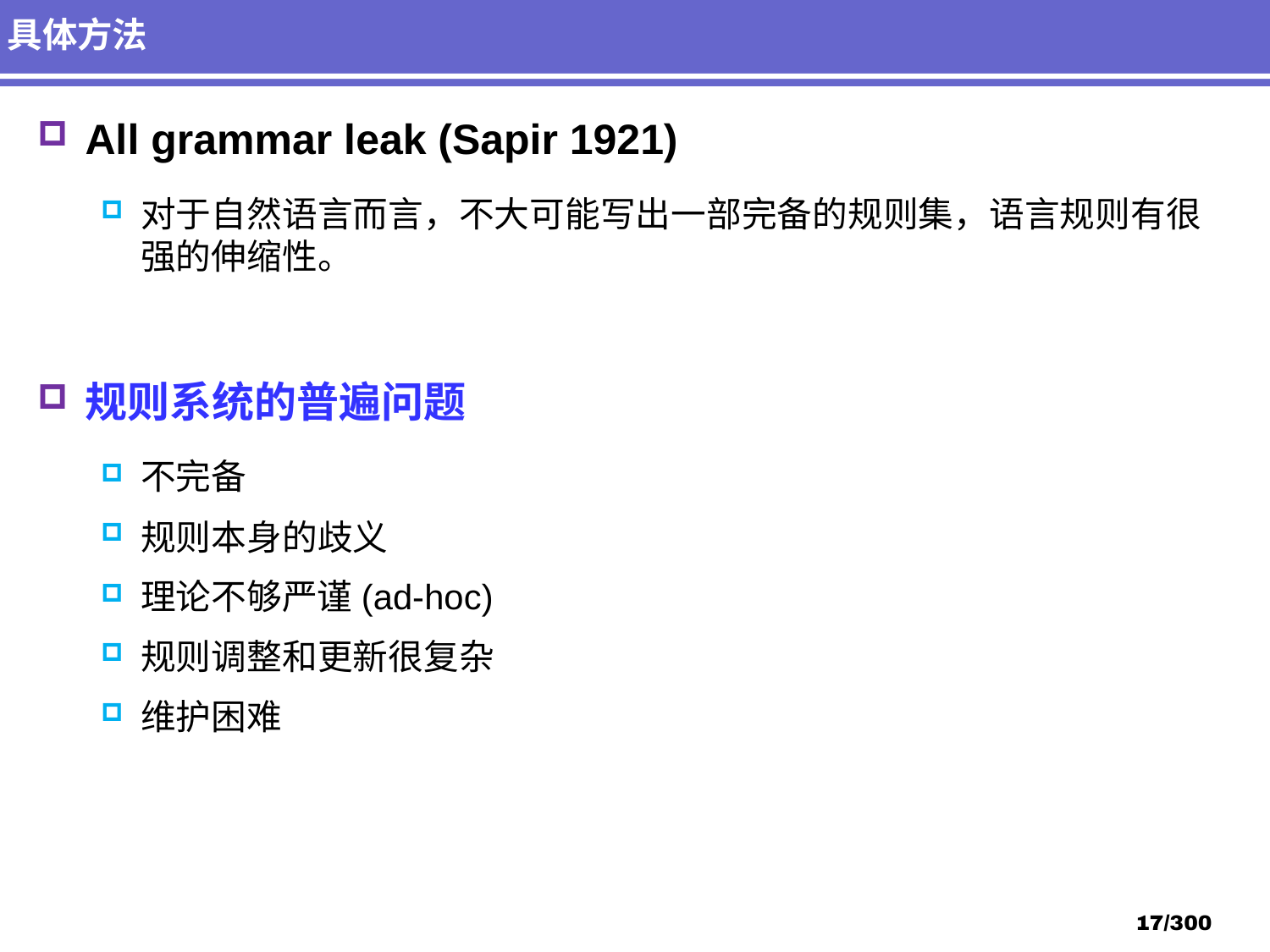

# 具体方法
All grammar leak (Sapir 1921)
对于自然语言而言，不大可能写出一部完备的规则集，语言规则有很强的伸缩性。

规则系统的普遍问题
不完备
规则本身的歧义
理论不够严谨(ad-hoc)
规则调整和更新很复杂
维护困难

17/300